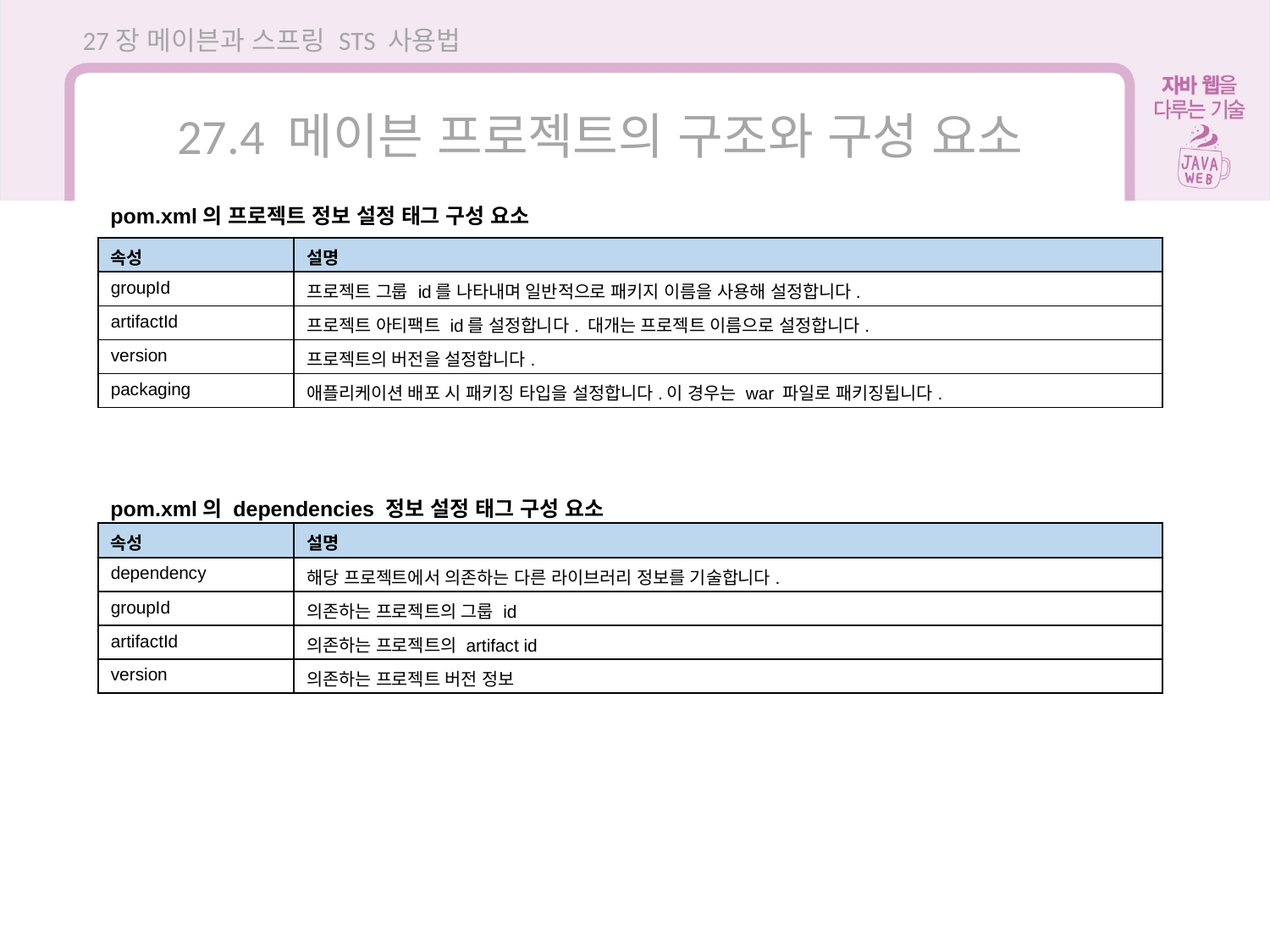

27장 메이븐과 스프링 STS 사용법
27.4 메이븐 프로젝트의 구조와 구성 요소
pom.xml의 프로젝트 정보 설정 태그 구성 요소
| 속성 | 설명 |
| --- | --- |
| groupId | 프로젝트 그룹 id를 나타내며 일반적으로 패키지 이름을 사용해 설정합니다. |
| artifactId | 프로젝트 아티팩트 id를 설정합니다. 대개는 프로젝트 이름으로 설정합니다. |
| version | 프로젝트의 버전을 설정합니다. |
| packaging | 애플리케이션 배포 시 패키징 타입을 설정합니다.이 경우는 war 파일로 패키징됩니다. |
pom.xml의 dependencies 정보 설정 태그 구성 요소
| 속성 | 설명 |
| --- | --- |
| dependency | 해당 프로젝트에서 의존하는 다른 라이브러리 정보를 기술합니다. |
| groupId | 의존하는 프로젝트의 그룹 id |
| artifactId | 의존하는 프로젝트의 artifact id |
| version | 의존하는 프로젝트 버전 정보 |